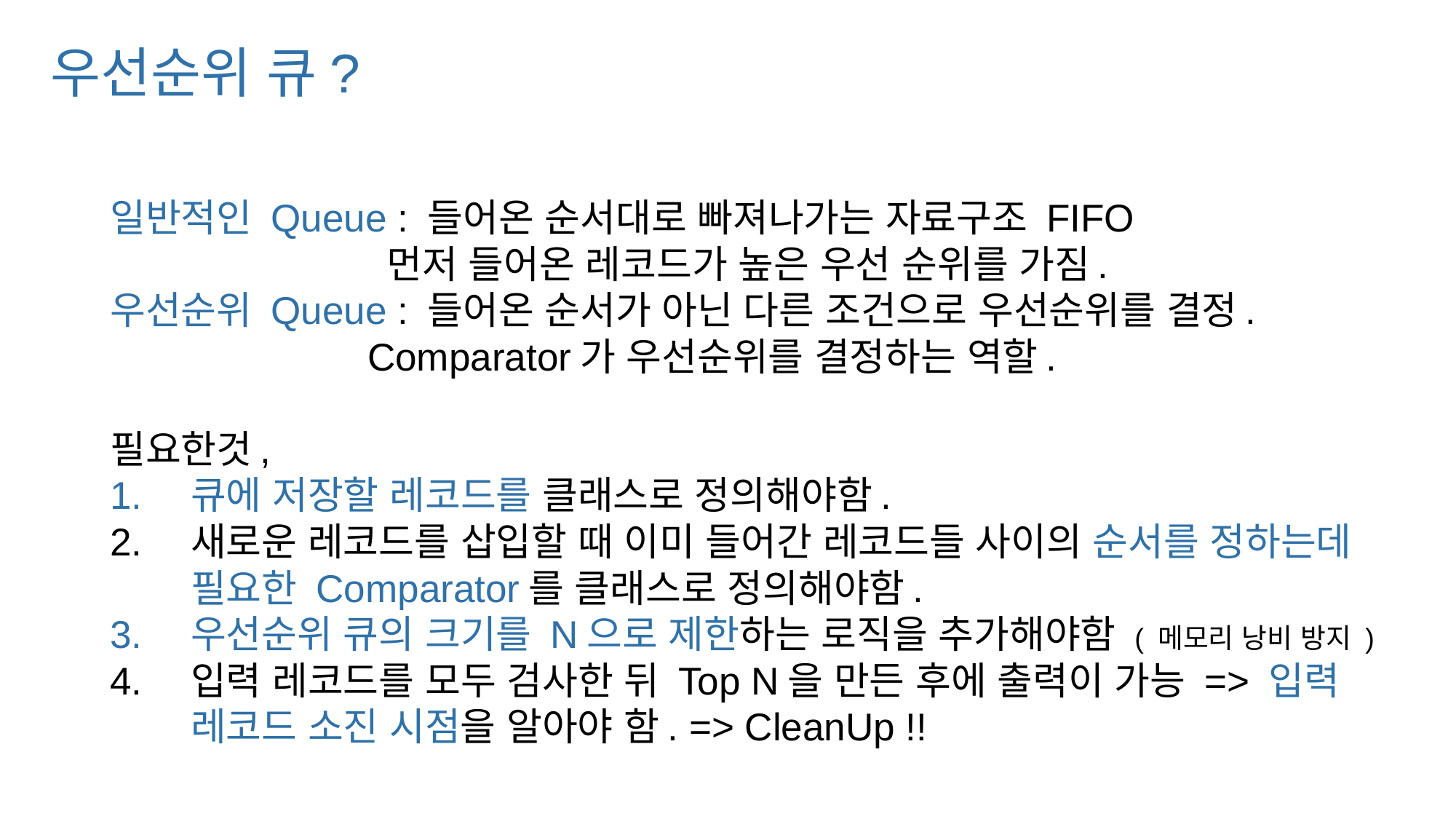

# 우선순위 큐?
일반적인 Queue : 들어온 순서대로 빠져나가는 자료구조 FIFO
                         먼저 들어온 레코드가 높은 우선 순위를 가짐.
우선순위 Queue : 들어온 순서가 아닌 다른 조건으로 우선순위를 결정.
                        Comparator가 우선순위를 결정하는 역할.

필요한것,
큐에 저장할 레코드를 클래스로 정의해야함.
새로운 레코드를 삽입할 때 이미 들어간 레코드들 사이의 순서를 정하는데 필요한 Comparator를 클래스로 정의해야함.
우선순위 큐의 크기를 N으로 제한하는 로직을 추가해야함 ( 메모리 낭비 방지 )
입력 레코드를 모두 검사한 뒤 Top N을 만든 후에 출력이 가능 => 입력 레코드 소진 시점을 알아야 함. => CleanUp !!